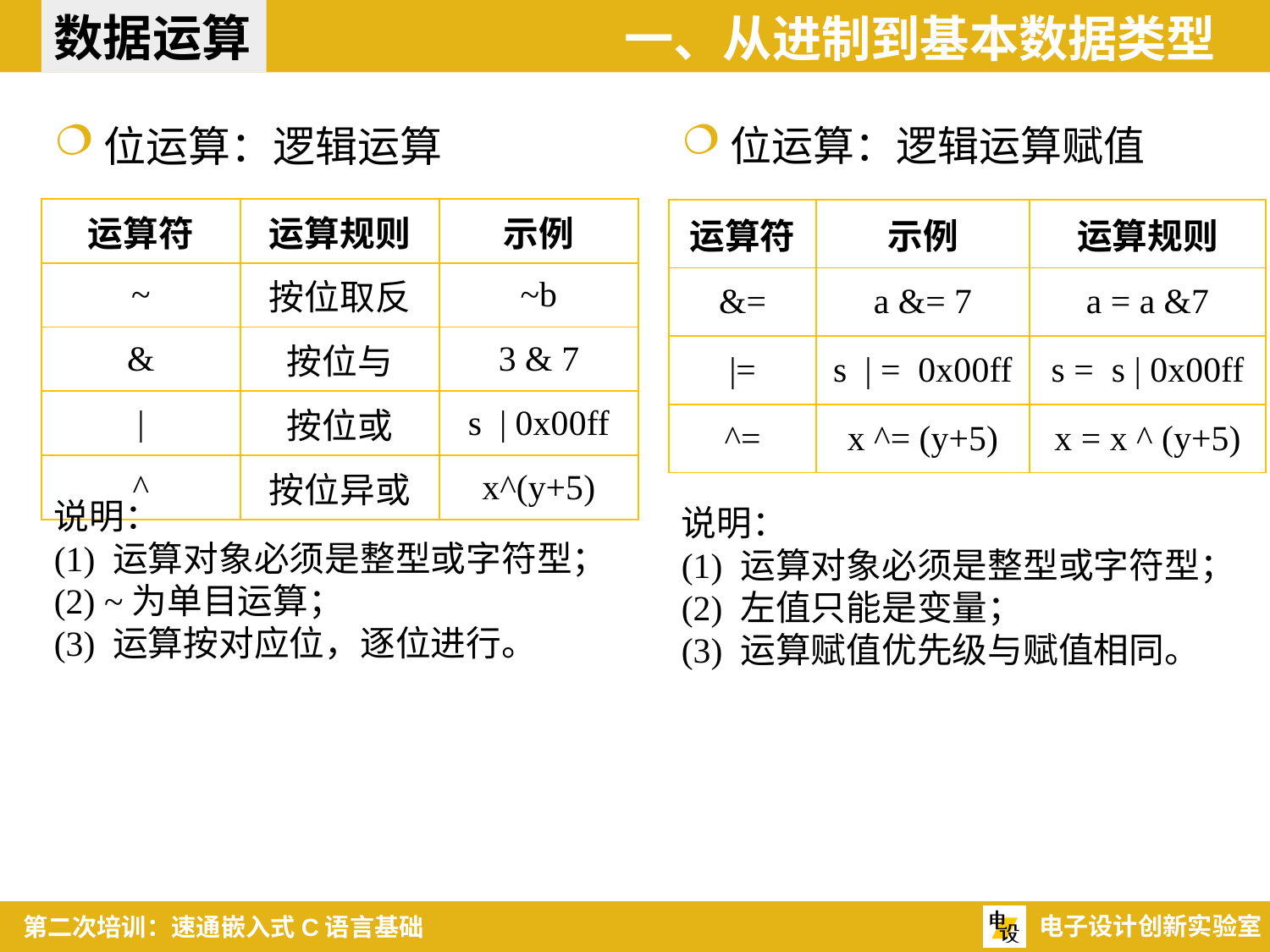

数据运算
一、从进制到基本数据类型
位运算：逻辑运算
位运算：逻辑运算赋值
| 运算符 | 运算规则 | 示例 |
| --- | --- | --- |
| ~ | 按位取反 | ~b |
| & | 按位与 | 3 & 7 |
| | | 按位或 | s | 0x00ff |
| ^ | 按位异或 | x^(y+5) |
| 运算符 | 示例 | 运算规则 |
| --- | --- | --- |
| &= | a &= 7 | a = a &7 |
| |= | s | = 0x00ff | s = s | 0x00ff |
| ^= | x ^= (y+5) | x = x ^ (y+5) |
说明：
(1) 运算对象必须是整型或字符型；
(2) ~为单目运算；
(3) 运算按对应位，逐位进行。
说明：
(1) 运算对象必须是整型或字符型；
(2) 左值只能是变量；
(3) 运算赋值优先级与赋值相同。